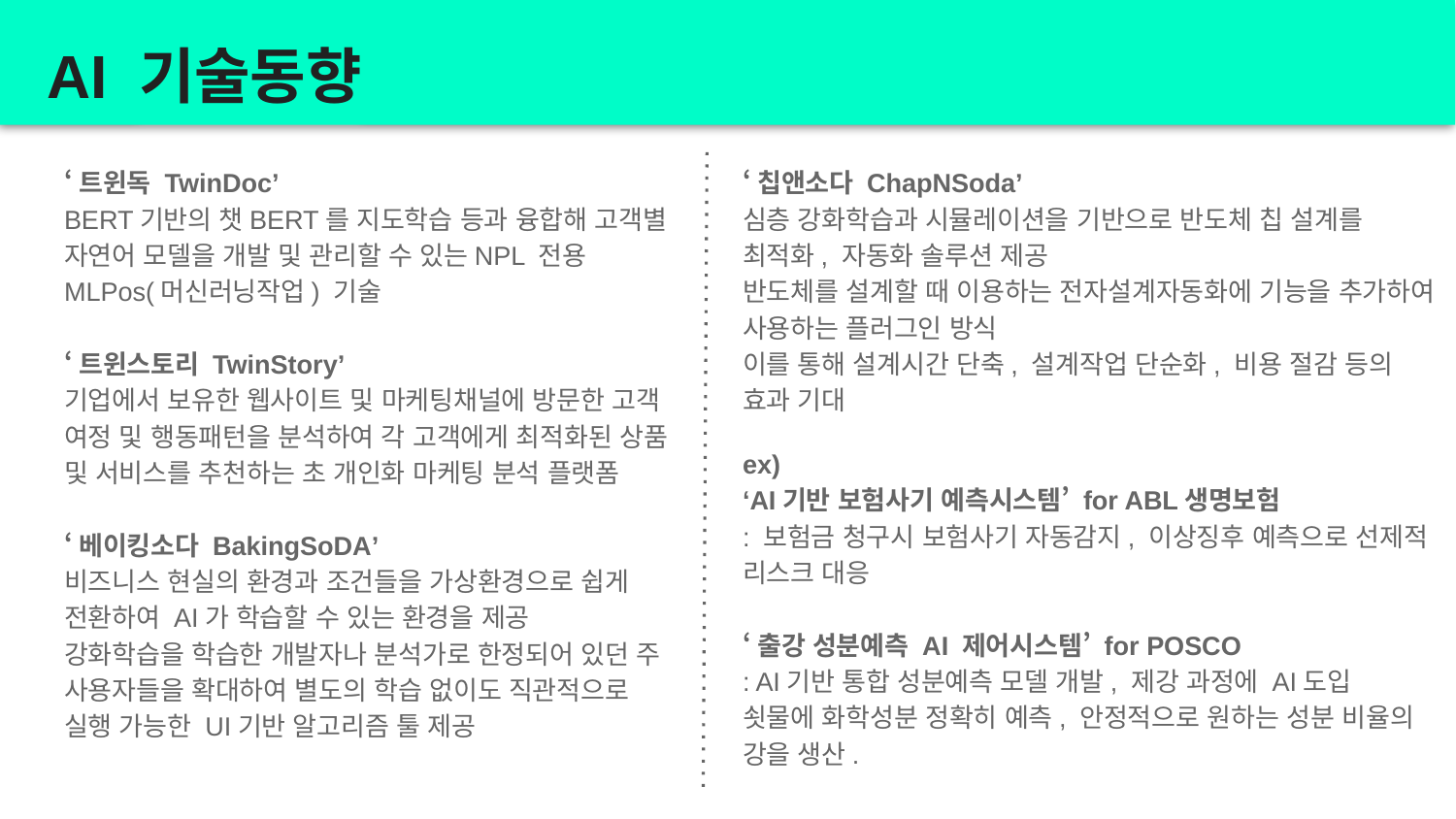

# AI 기술동향

‘트윈독 TwinDoc’
BERT기반의 챗BERT를 지도학습 등과 융합해 고객별 자연어 모델을 개발 및 관리할 수 있는NPL 전용 MLPos(머신러닝작업) 기술

‘트윈스토리 TwinStory’
기업에서 보유한 웹사이트 및 마케팅채널에 방문한 고객 여정 및 행동패턴을 분석하여 각 고객에게 최적화된 상품 및 서비스를 추천하는 초 개인화 마케팅 분석 플랫폼

‘베이킹소다 BakingSoDA’
비즈니스 현실의 환경과 조건들을 가상환경으로 쉽게 전환하여 AI가 학습할 수 있는 환경을 제공
강화학습을 학습한 개발자나 분석가로 한정되어 있던 주 사용자들을 확대하여 별도의 학습 없이도 직관적으로 실행 가능한 UI기반 알고리즘 툴 제공
‘칩앤소다 ChapNSoda’
심층 강화학습과 시뮬레이션을 기반으로 반도체 칩 설계를 최적화, 자동화 솔루션 제공
반도체를 설계할 때 이용하는 전자설계자동화에 기능을 추가하여 사용하는 플러그인 방식
이를 통해 설계시간 단축, 설계작업 단순화, 비용 절감 등의 효과 기대

ex)
‘AI기반 보험사기 예측시스템’ for ABL생명보험
: 보험금 청구시 보험사기 자동감지, 이상징후 예측으로 선제적 리스크 대응

‘출강 성분예측 AI 제어시스템’ for POSCO
: AI기반 통합 성분예측 모델 개발, 제강 과정에 AI도입
쇳물에 화학성분 정확히 예측, 안정적으로 원하는 성분 비율의 강을 생산.